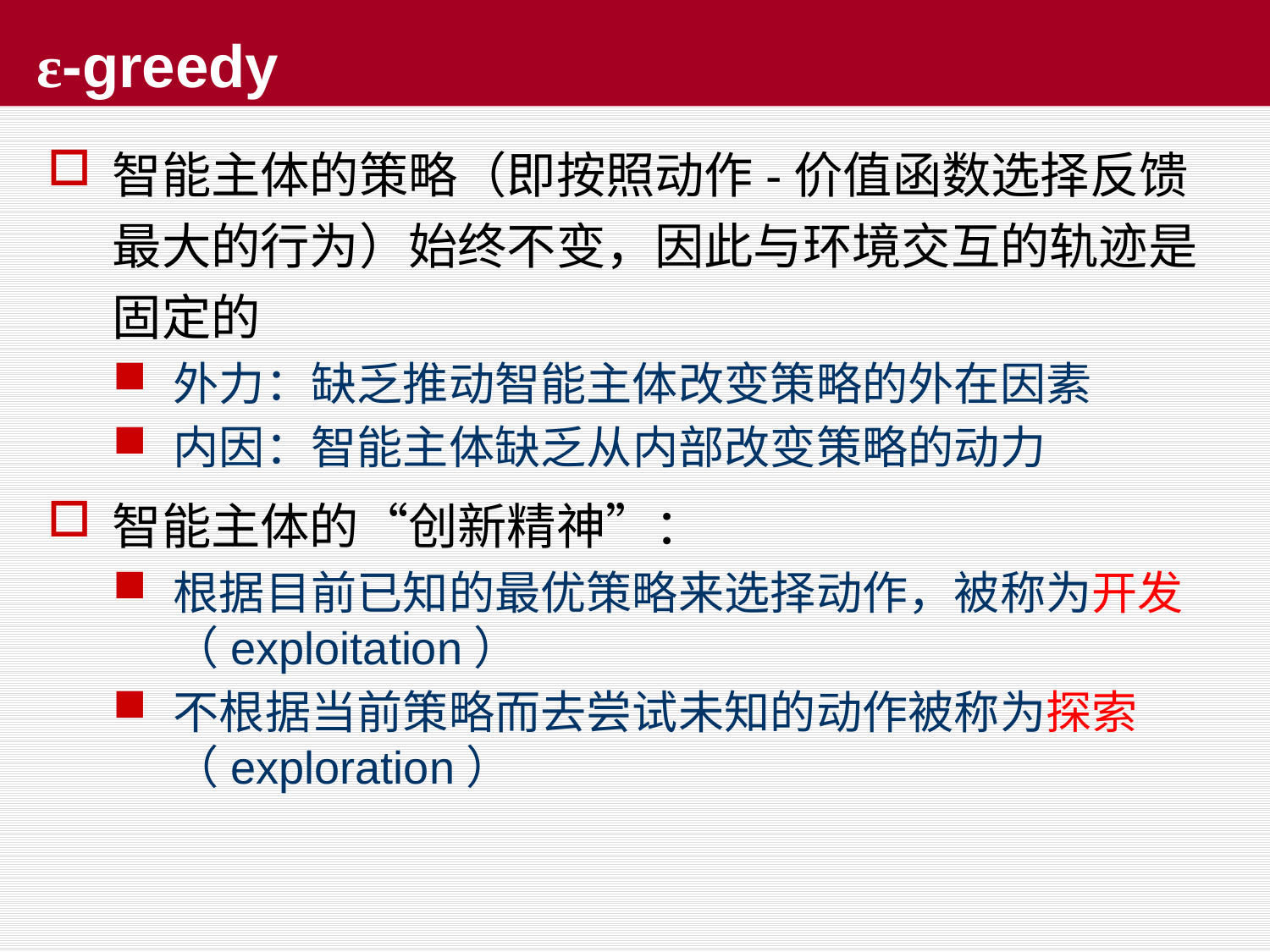

# ε-greedy
智能主体的策略（即按照动作-价值函数选择反馈最大的行为）始终不变，因此与环境交互的轨迹是固定的
外力：缺乏推动智能主体改变策略的外在因素
内因：智能主体缺乏从内部改变策略的动力
智能主体的“创新精神”：
根据目前已知的最优策略来选择动作，被称为开发（exploitation）
不根据当前策略而去尝试未知的动作被称为探索（exploration）